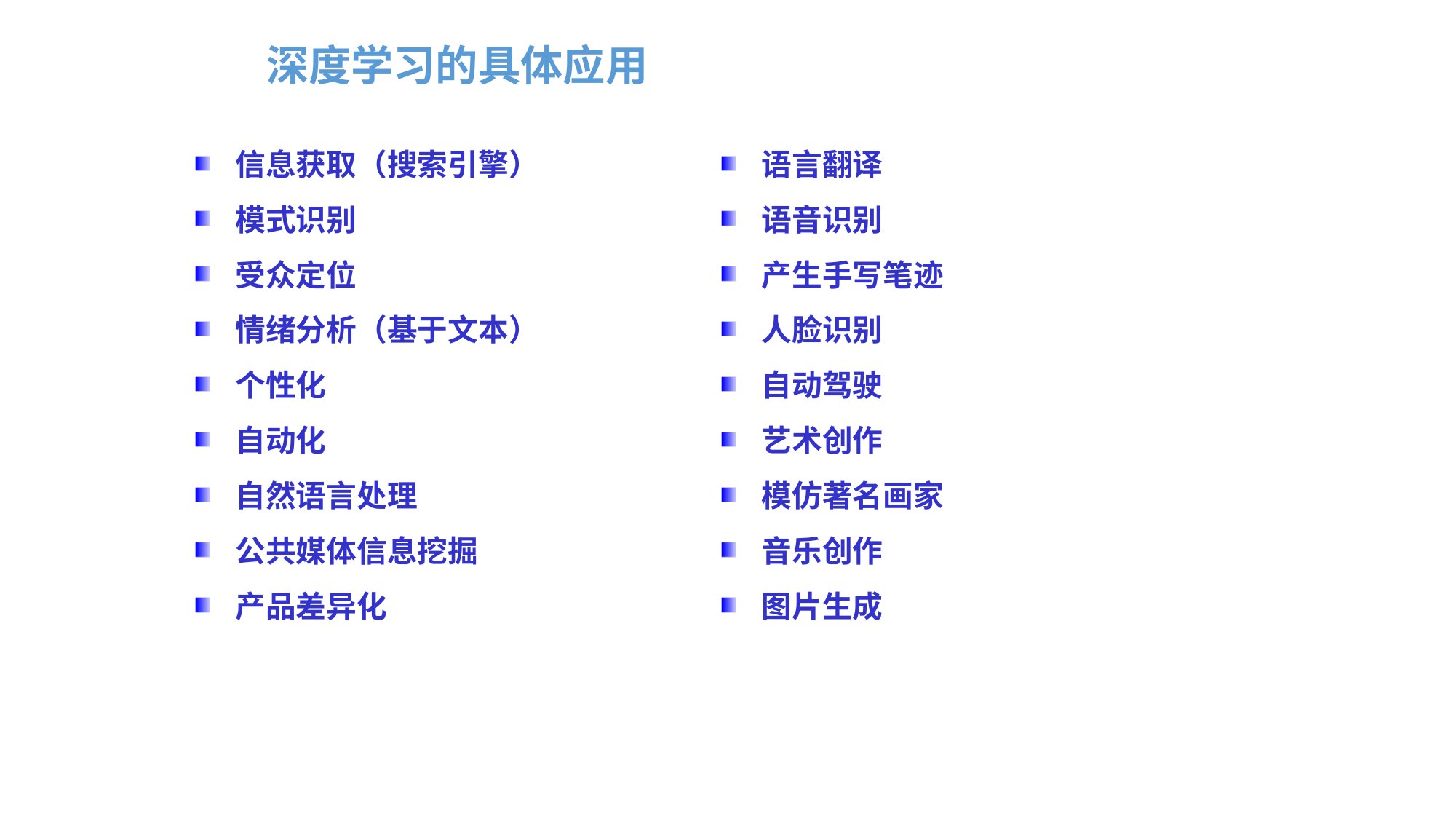

深度学习的具体应用
信息获取（搜索引擎）
模式识别
受众定位
情绪分析（基于文本）
个性化
自动化
自然语言处理
公共媒体信息挖掘
产品差异化
语言翻译
语音识别
产生手写笔迹
人脸识别
自动驾驶
艺术创作
模仿著名画家
音乐创作
图片生成